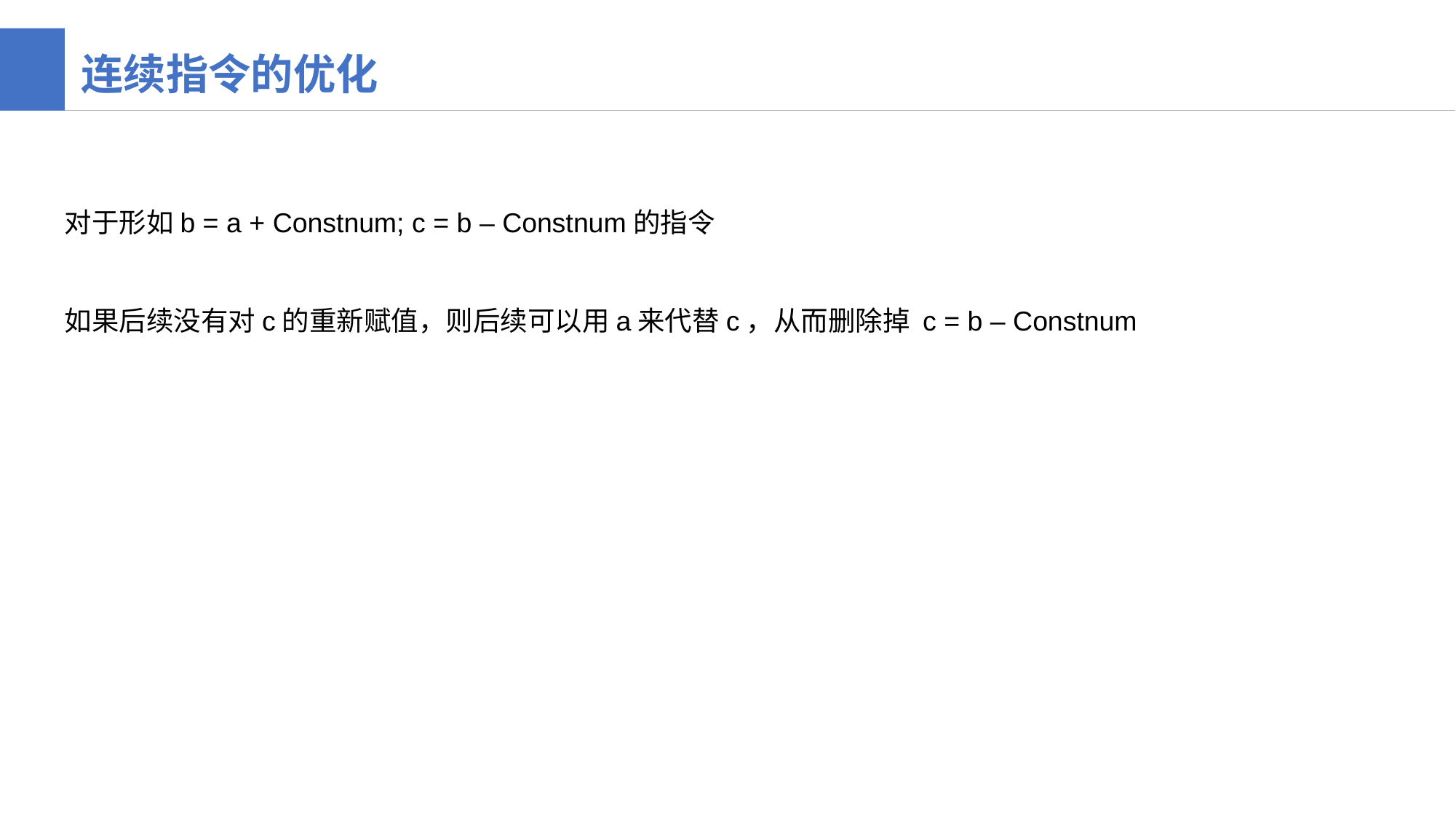

连续指令的优化
对于形如b = a + Constnum; c = b – Constnum的指令

如果后续没有对c的重新赋值，则后续可以用a来代替c，从而删除掉 c = b – Constnum